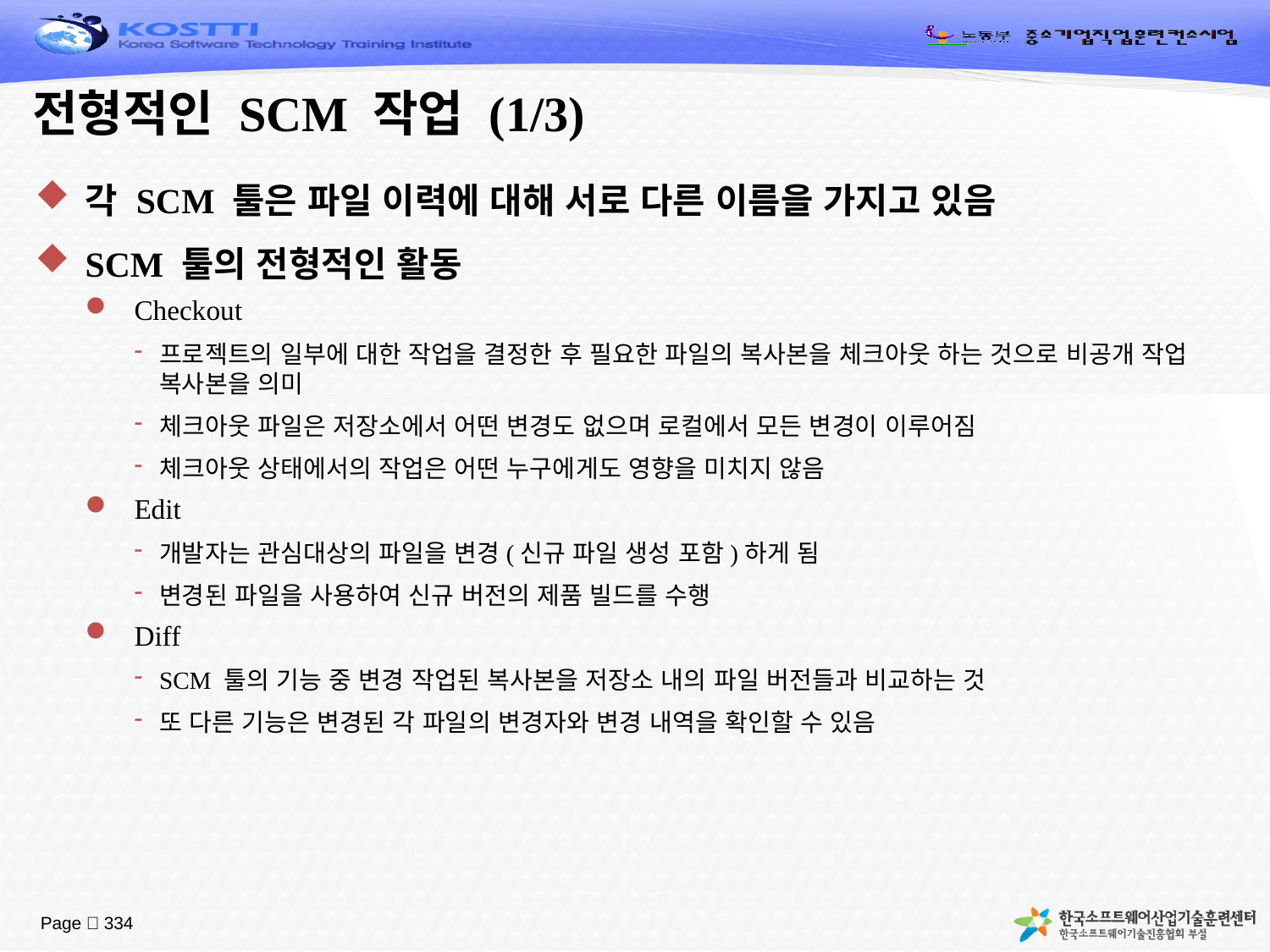

# 전형적인 SCM 작업 (1/3)
각 SCM 툴은 파일 이력에 대해 서로 다른 이름을 가지고 있음
SCM 툴의 전형적인 활동
Checkout
프로젝트의 일부에 대한 작업을 결정한 후 필요한 파일의 복사본을 체크아웃 하는 것으로 비공개 작업 복사본을 의미
체크아웃 파일은 저장소에서 어떤 변경도 없으며 로컬에서 모든 변경이 이루어짐
체크아웃 상태에서의 작업은 어떤 누구에게도 영향을 미치지 않음
Edit
개발자는 관심대상의 파일을 변경(신규 파일 생성 포함)하게 됨
변경된 파일을 사용하여 신규 버전의 제품 빌드를 수행
Diff
SCM 툴의 기능 중 변경 작업된 복사본을 저장소 내의 파일 버전들과 비교하는 것
또 다른 기능은 변경된 각 파일의 변경자와 변경 내역을 확인할 수 있음